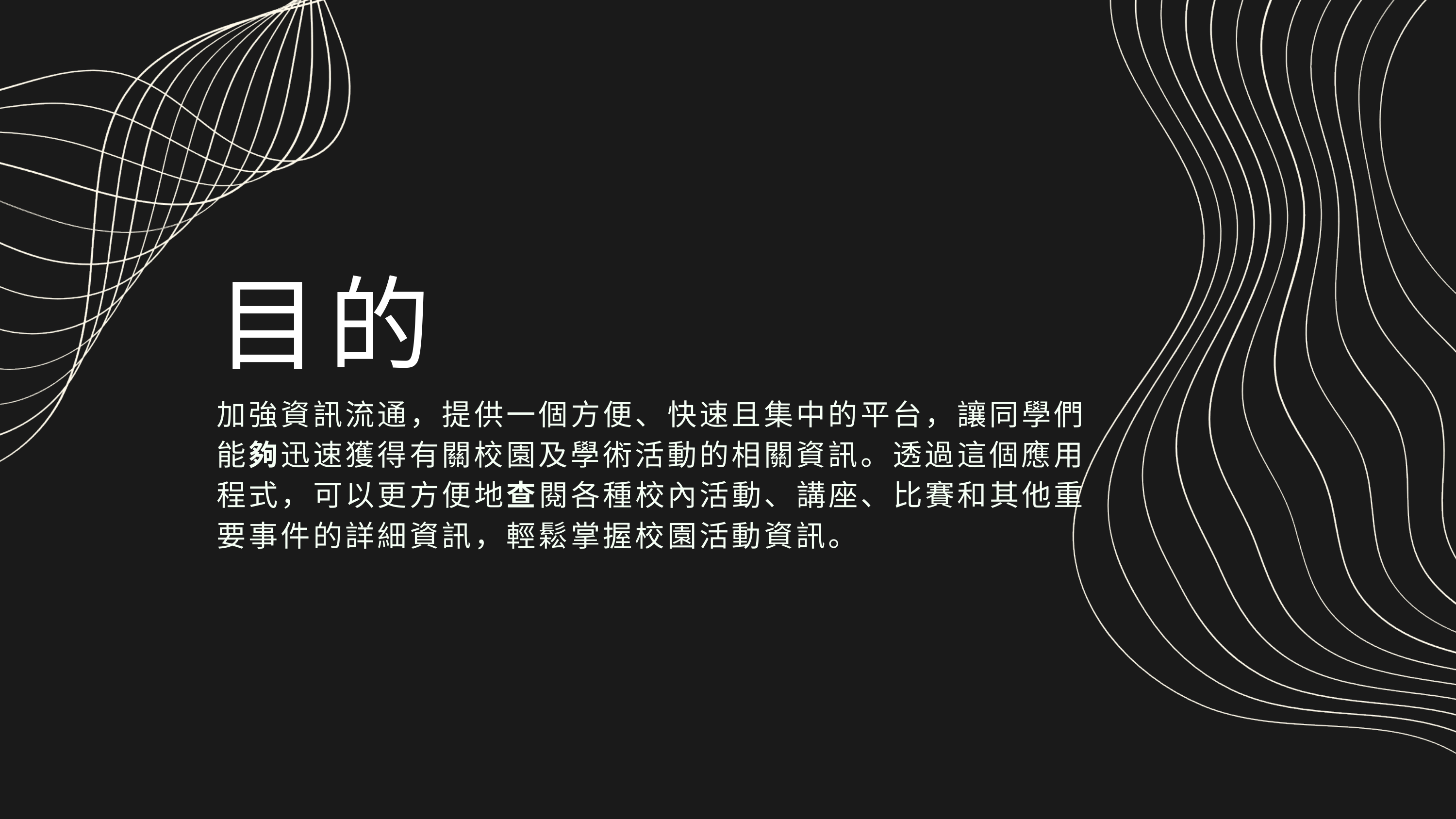

目的
加強資訊流通，提供一個方便、快速且集中的平台，讓同學們能夠迅速獲得有關校園及學術活動的相關資訊。透過這個應用程式，可以更方便地查閱各種校內活動、講座、比賽和其他重要事件的詳細資訊，輕鬆掌握校園活動資訊。